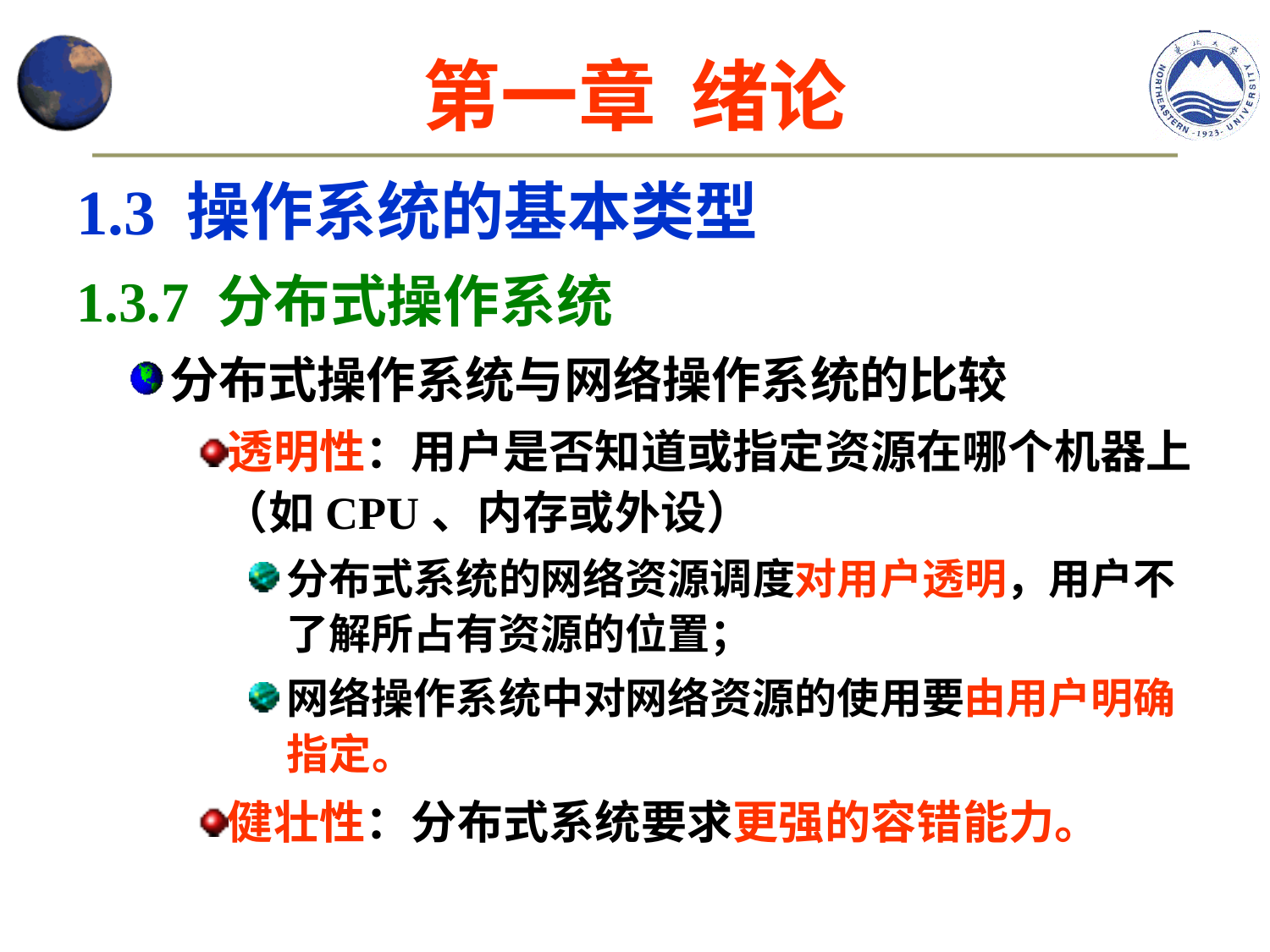

# 第一章  绪论
1.3 操作系统的基本类型
1.3.7 分布式操作系统
分布式操作系统与网络操作系统的比较
透明性：用户是否知道或指定资源在哪个机器上（如CPU、内存或外设）
分布式系统的网络资源调度对用户透明，用户不了解所占有资源的位置；
网络操作系统中对网络资源的使用要由用户明确指定。
健壮性：分布式系统要求更强的容错能力。